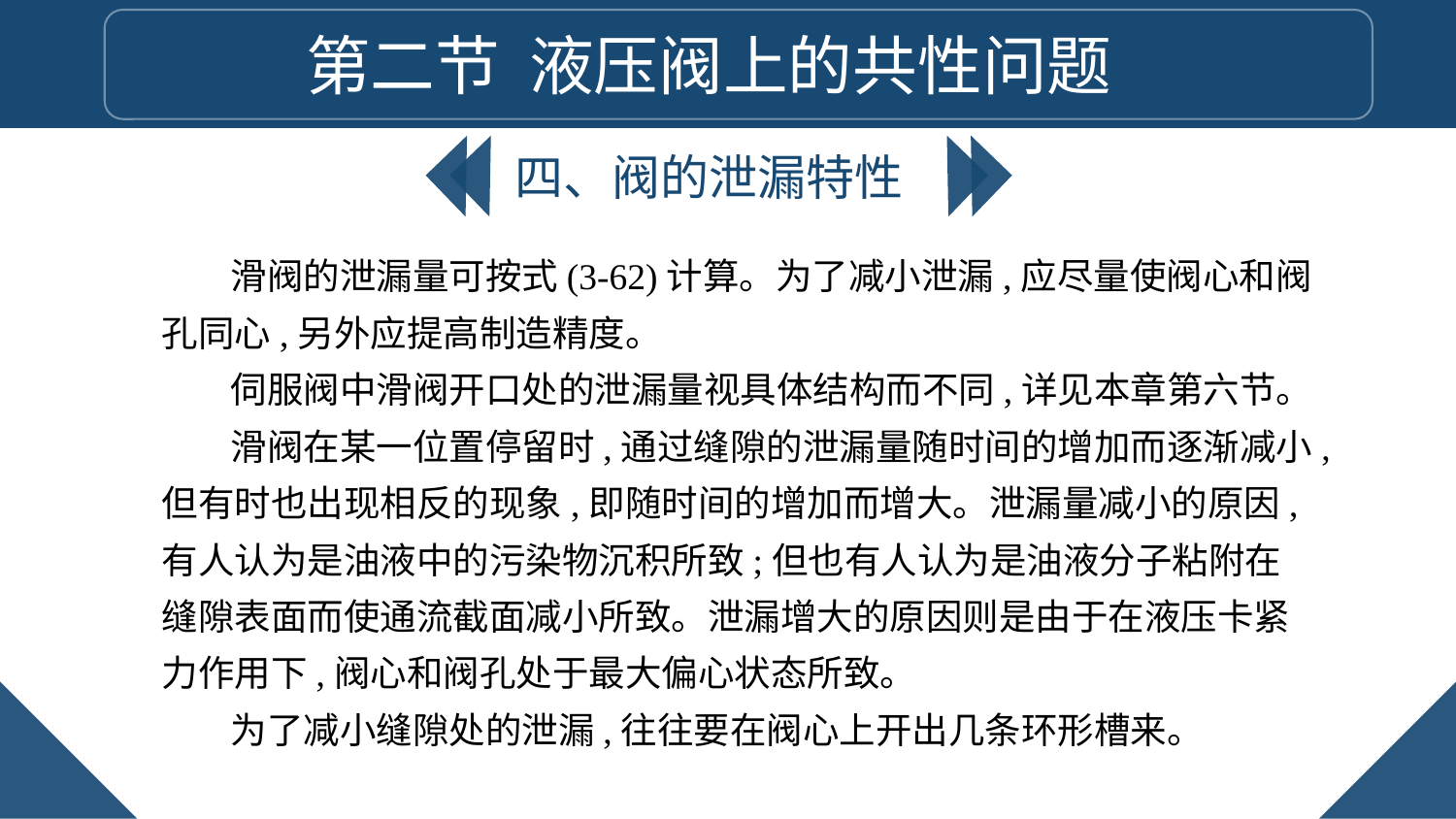

第二节  液压阀上的共性问题

四、阀的泄漏特性

滑阀的泄漏量可按式(3-62)计算。为了减小泄漏,应尽量使阀心和阀孔同心,另外应提高制造精度。
伺服阀中滑阀开口处的泄漏量视具体结构而不同,详见本章第六节。
滑阀在某一位置停留时,通过缝隙的泄漏量随时间的增加而逐渐减小,但有时也出现相反的现象,即随时间的增加而增大。泄漏量减小的原因,有人认为是油液中的污染物沉积所致;但也有人认为是油液分子粘附在缝隙表面而使通流截面减小所致。泄漏增大的原因则是由于在液压卡紧力作用下,阀心和阀孔处于最大偏心状态所致。
为了减小缝隙处的泄漏,往往要在阀心上开出几条环形槽来。